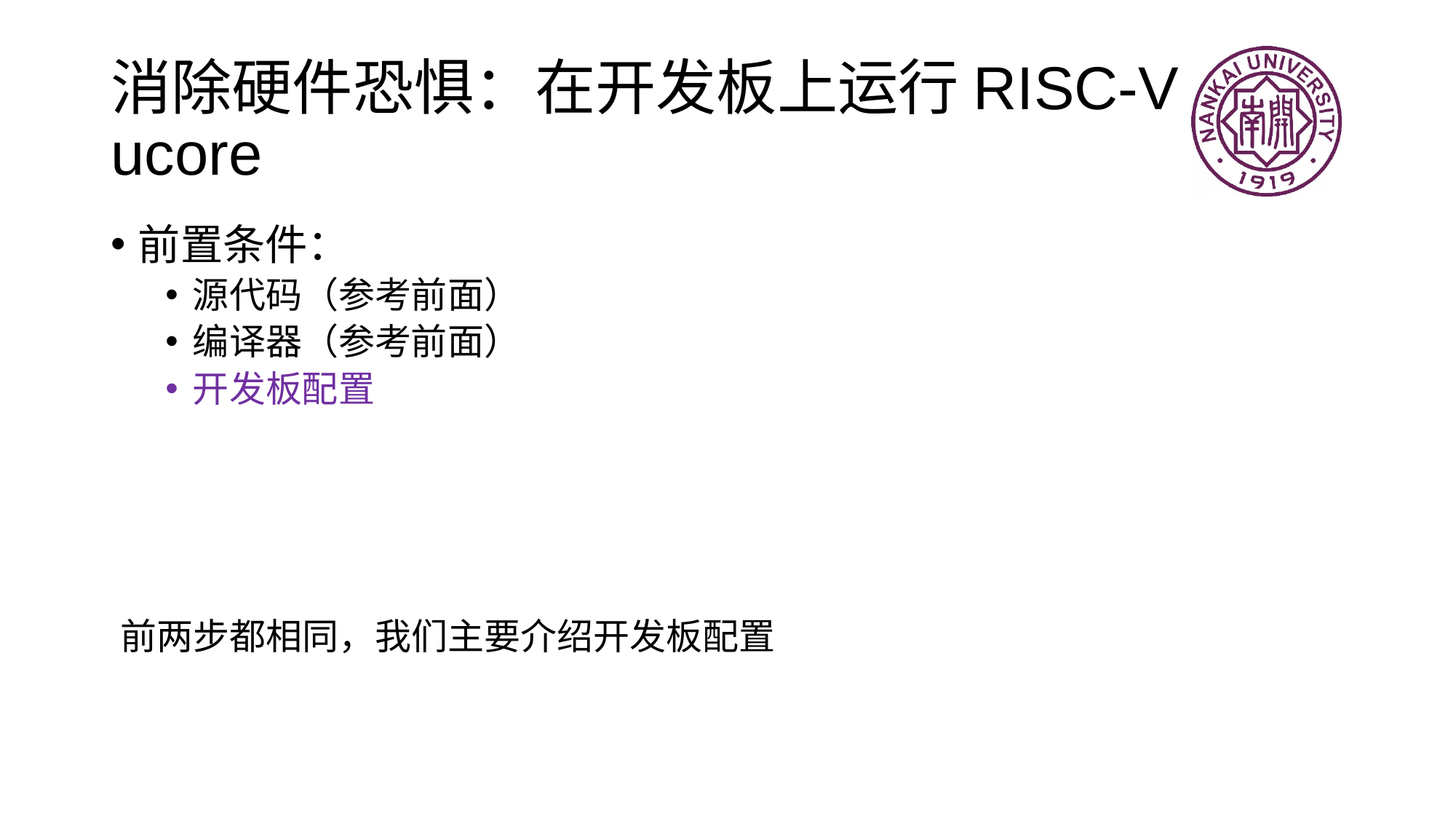

# 消除硬件恐惧：在开发板上运行RISC-V ucore
前置条件：
源代码（参考前面）
编译器（参考前面）
开发板配置

前两步都相同，我们主要介绍开发板配置